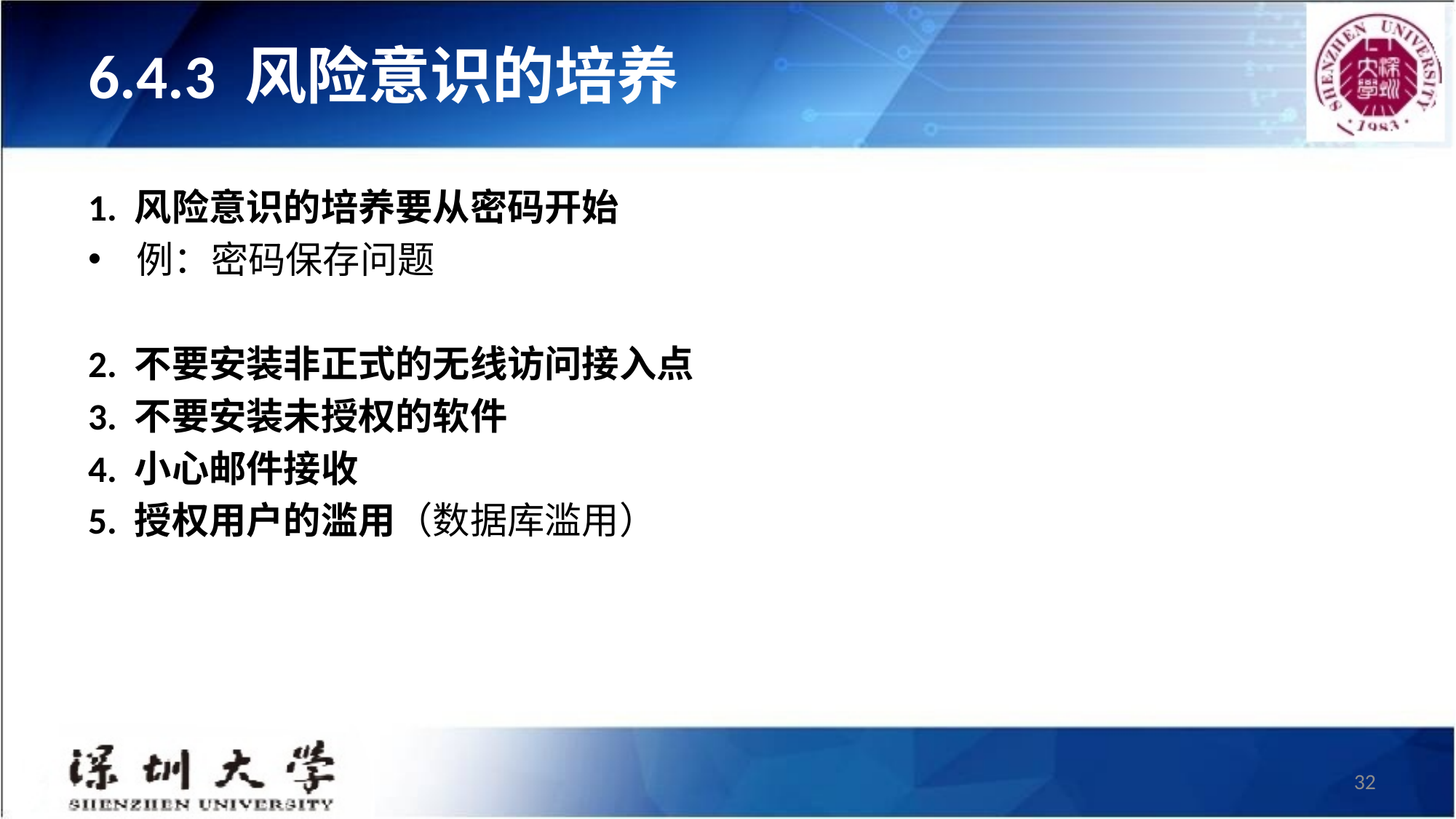

# 6.4.3 风险意识的培养
1. 风险意识的培养要从密码开始
例：密码保存问题

2. 不要安装非正式的无线访问接入点
3. 不要安装未授权的软件
4. 小心邮件接收
5. 授权用户的滥用（数据库滥用）
32